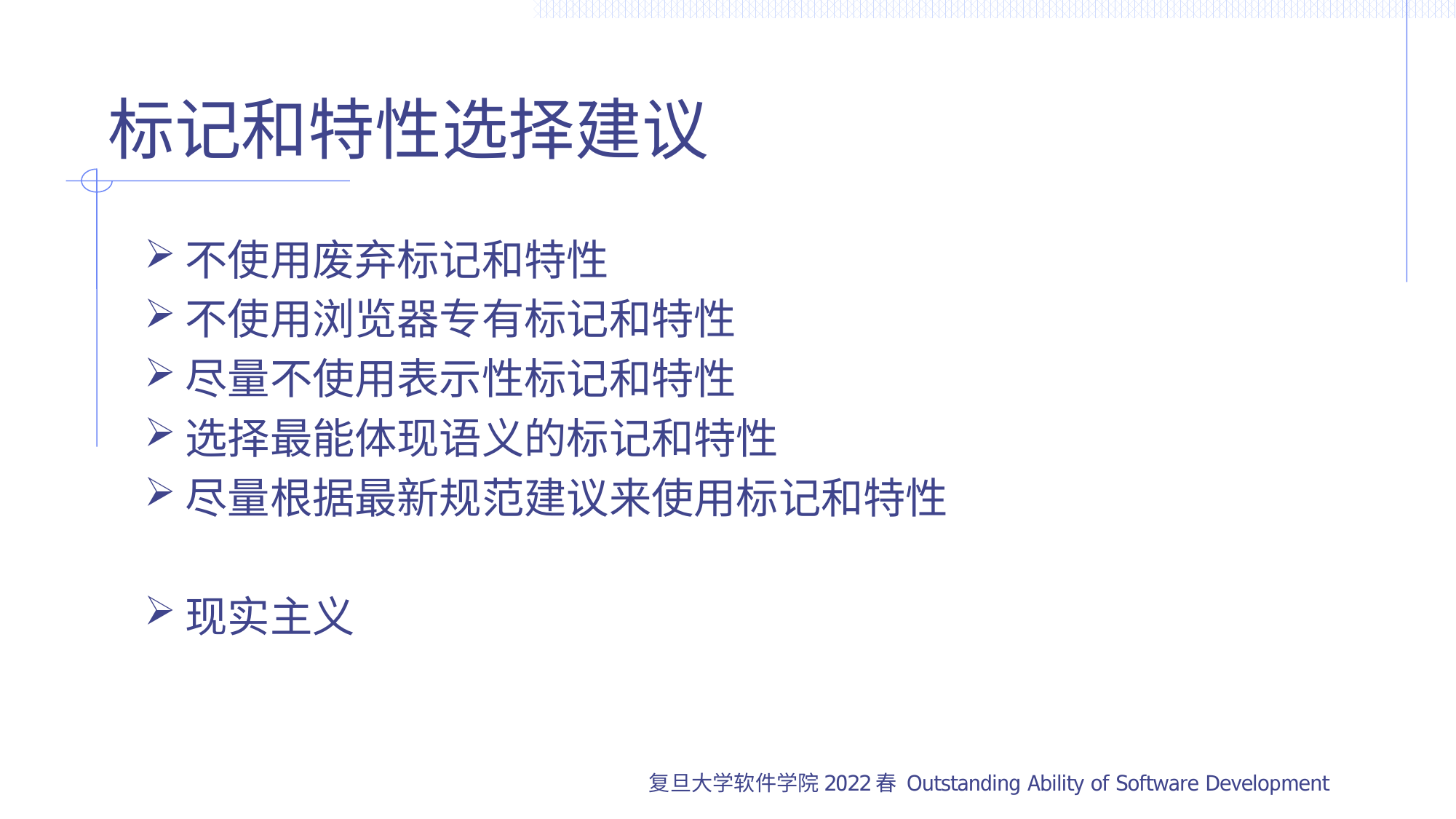

# 标记和特性选择建议
不使用废弃标记和特性
不使用浏览器专有标记和特性
尽量不使用表示性标记和特性
选择最能体现语义的标记和特性
尽量根据最新规范建议来使用标记和特性

现实主义